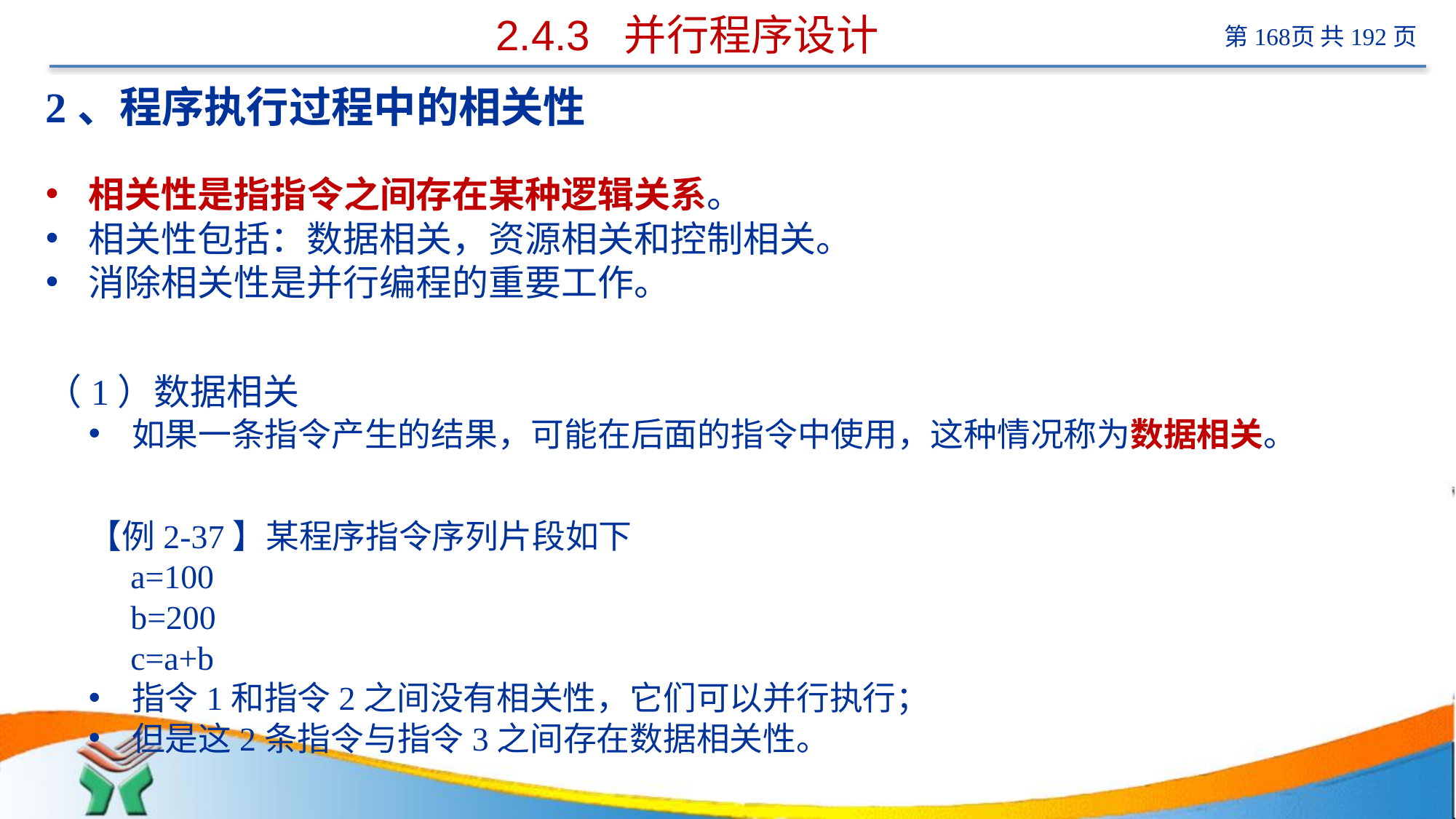

# 2.4.3  并行程序设计
2、程序执行过程中的相关性

相关性是指指令之间存在某种逻辑关系。
相关性包括：数据相关，资源相关和控制相关。
消除相关性是并行编程的重要工作。

（1）数据相关
如果一条指令产生的结果，可能在后面的指令中使用，这种情况称为数据相关。

【例2-37】某程序指令序列片段如下
     a=100
     b=200
     c=a+b
指令1和指令2之间没有相关性，它们可以并行执行；
但是这2条指令与指令3之间存在数据相关性。